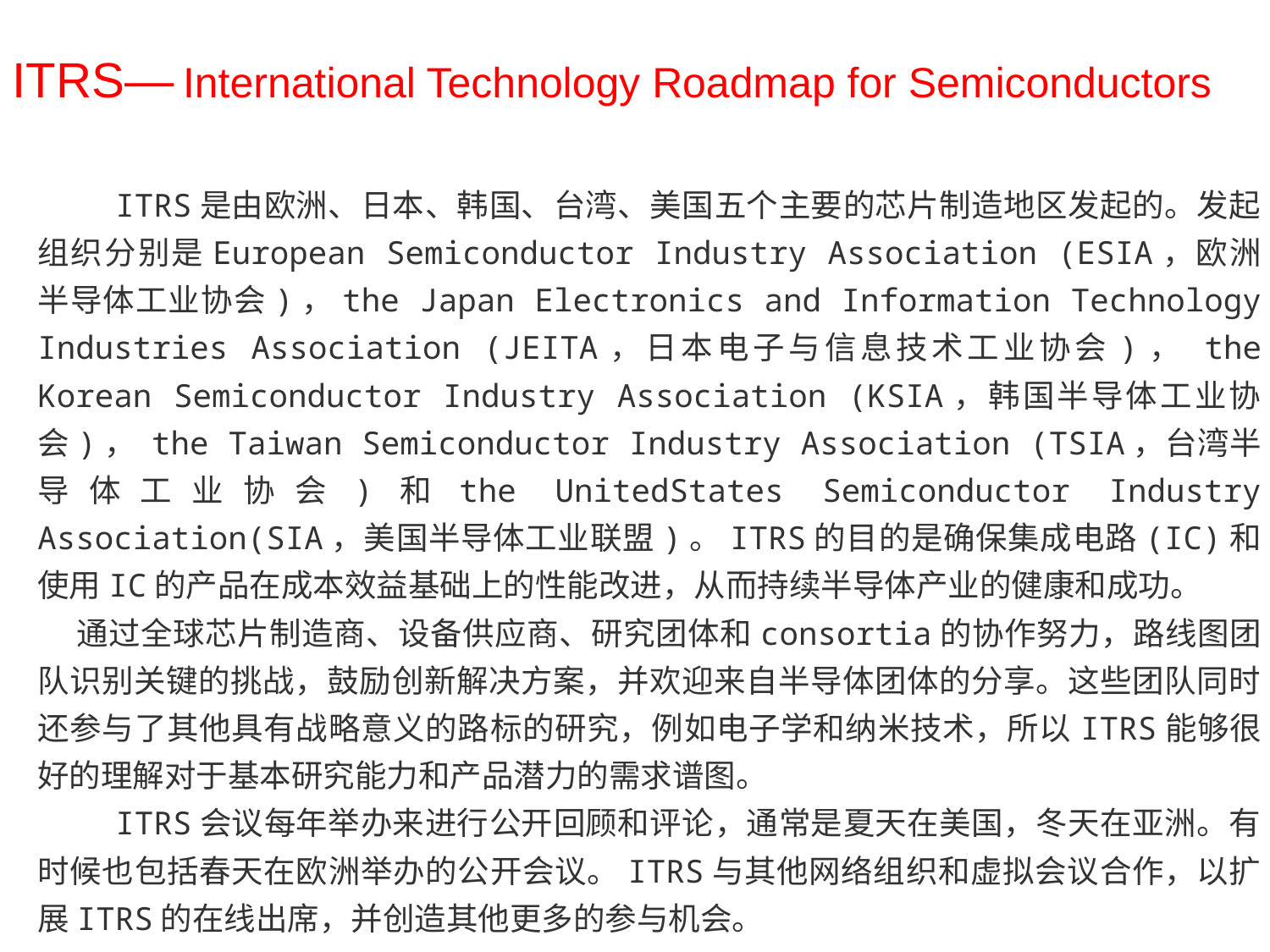

ITRS— International Technology Roadmap for Semiconductors
    ITRS是由欧洲、日本、韩国、台湾、美国五个主要的芯片制造地区发起的。发起组织分别是European Semiconductor Industry Association (ESIA，欧洲半导体工业协会)，the Japan Electronics and Information Technology Industries Association (JEITA，日本电子与信息技术工业协会)， the Korean Semiconductor Industry Association (KSIA，韩国半导体工业协会)， the Taiwan Semiconductor Industry Association (TSIA，台湾半导体工业协会)和the UnitedStates Semiconductor Industry Association(SIA，美国半导体工业联盟)。ITRS的目的是确保集成电路(IC)和使用IC的产品在成本效益基础上的性能改进，从而持续半导体产业的健康和成功。
    通过全球芯片制造商、设备供应商、研究团体和consortia的协作努力，路线图团队识别关键的挑战，鼓励创新解决方案，并欢迎来自半导体团体的分享。这些团队同时还参与了其他具有战略意义的路标的研究，例如电子学和纳米技术，所以ITRS能够很好的理解对于基本研究能力和产品潜力的需求谱图。
    ITRS会议每年举办来进行公开回顾和评论，通常是夏天在美国，冬天在亚洲。有时候也包括春天在欧洲举办的公开会议。ITRS与其他网络组织和虚拟会议合作，以扩展ITRS的在线出席，并创造其他更多的参与机会。
6